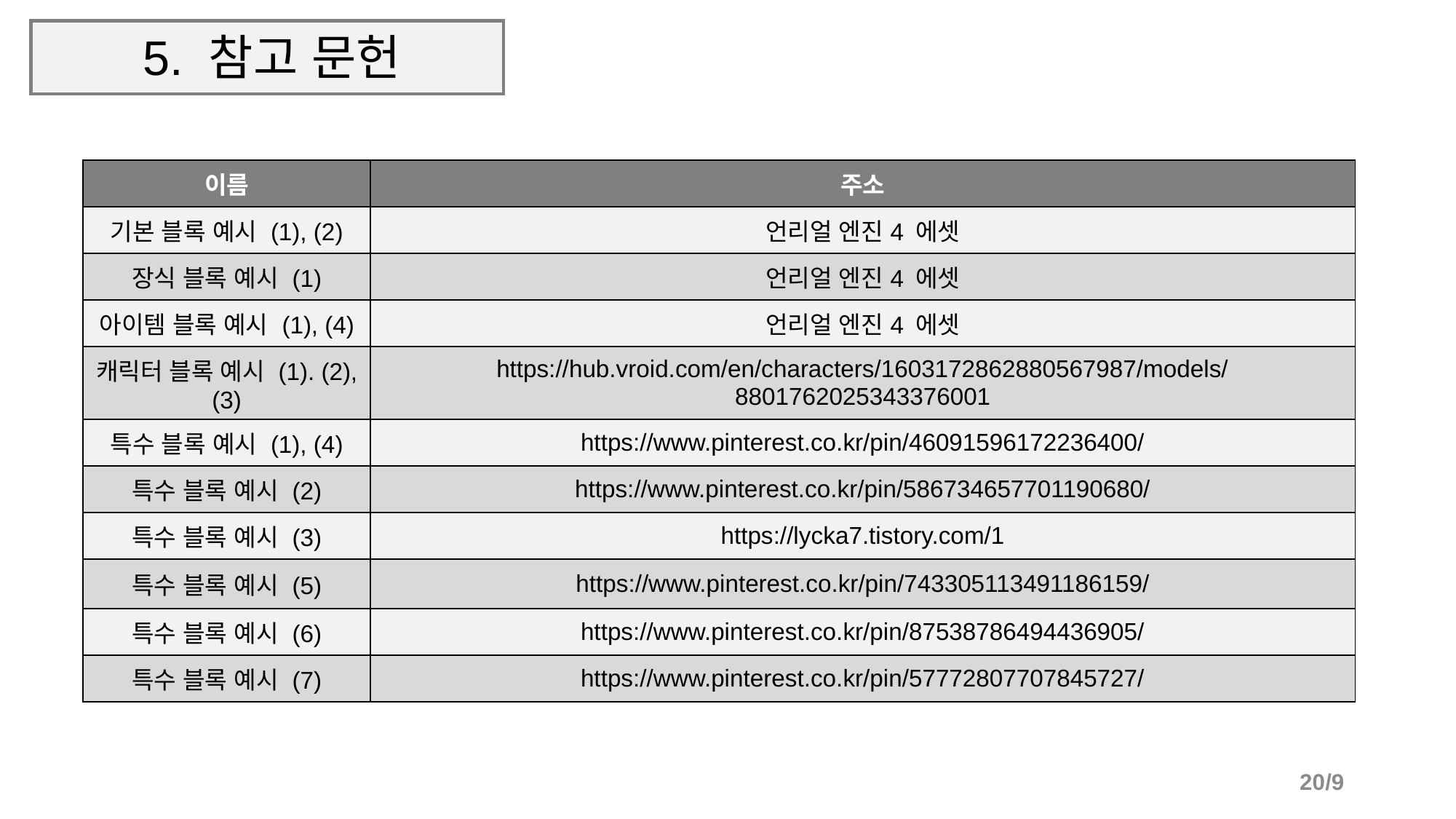

# 5. 참고 문헌
| 이름 | 주소 |
| --- | --- |
| 기본 블록 예시 (1), (2) | 언리얼 엔진4 에셋 |
| 장식 블록 예시 (1) | 언리얼 엔진4 에셋 |
| 아이템 블록 예시 (1), (4) | 언리얼 엔진4 에셋 |
| 캐릭터 블록 예시 (1). (2), (3) | https://hub.vroid.com/en/characters/1603172862880567987/models/8801762025343376001 |
| 특수 블록 예시 (1), (4) | https://www.pinterest.co.kr/pin/46091596172236400/ |
| 특수 블록 예시 (2) | https://www.pinterest.co.kr/pin/586734657701190680/ |
| 특수 블록 예시 (3) | https://lycka7.tistory.com/1 |
| 특수 블록 예시 (5) | https://www.pinterest.co.kr/pin/743305113491186159/ |
| 특수 블록 예시 (6) | https://www.pinterest.co.kr/pin/87538786494436905/ |
| 특수 블록 예시 (7) | https://www.pinterest.co.kr/pin/57772807707845727/ |
20/9